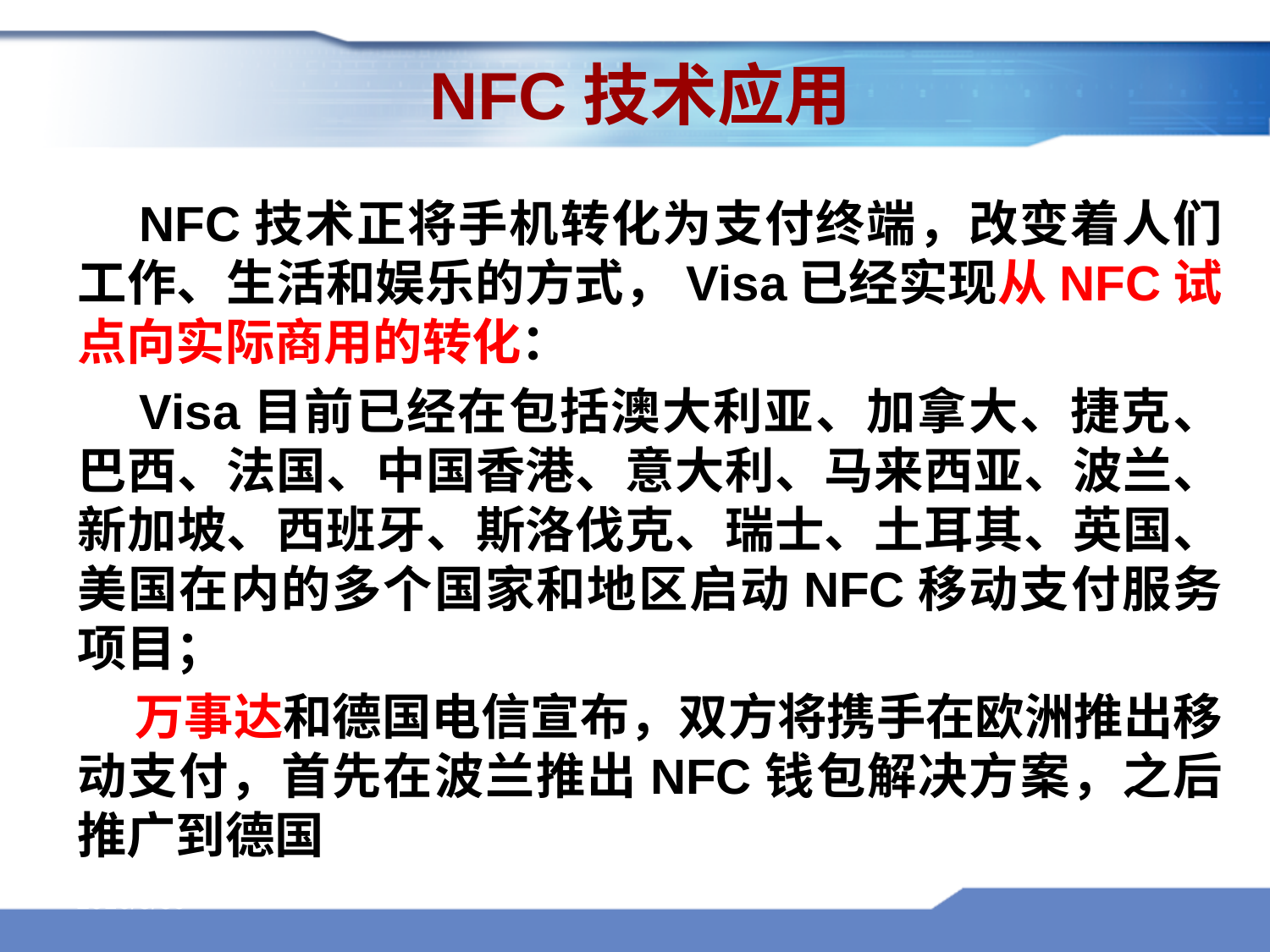

NFC技术应用
    NFC技术正将手机转化为支付终端，改变着人们工作、生活和娱乐的方式，Visa已经实现从NFC试点向实际商用的转化：
    Visa目前已经在包括澳大利亚、加拿大、捷克、巴西、法国、中国香港、意大利、马来西亚、波兰、新加坡、西班牙、斯洛伐克、瑞士、土耳其、英国、美国在内的多个国家和地区启动NFC移动支付服务项目；
    万事达和德国电信宣布，双方将携手在欧洲推出移动支付，首先在波兰推出NFC钱包解决方案，之后推广到德国
2016/8/30